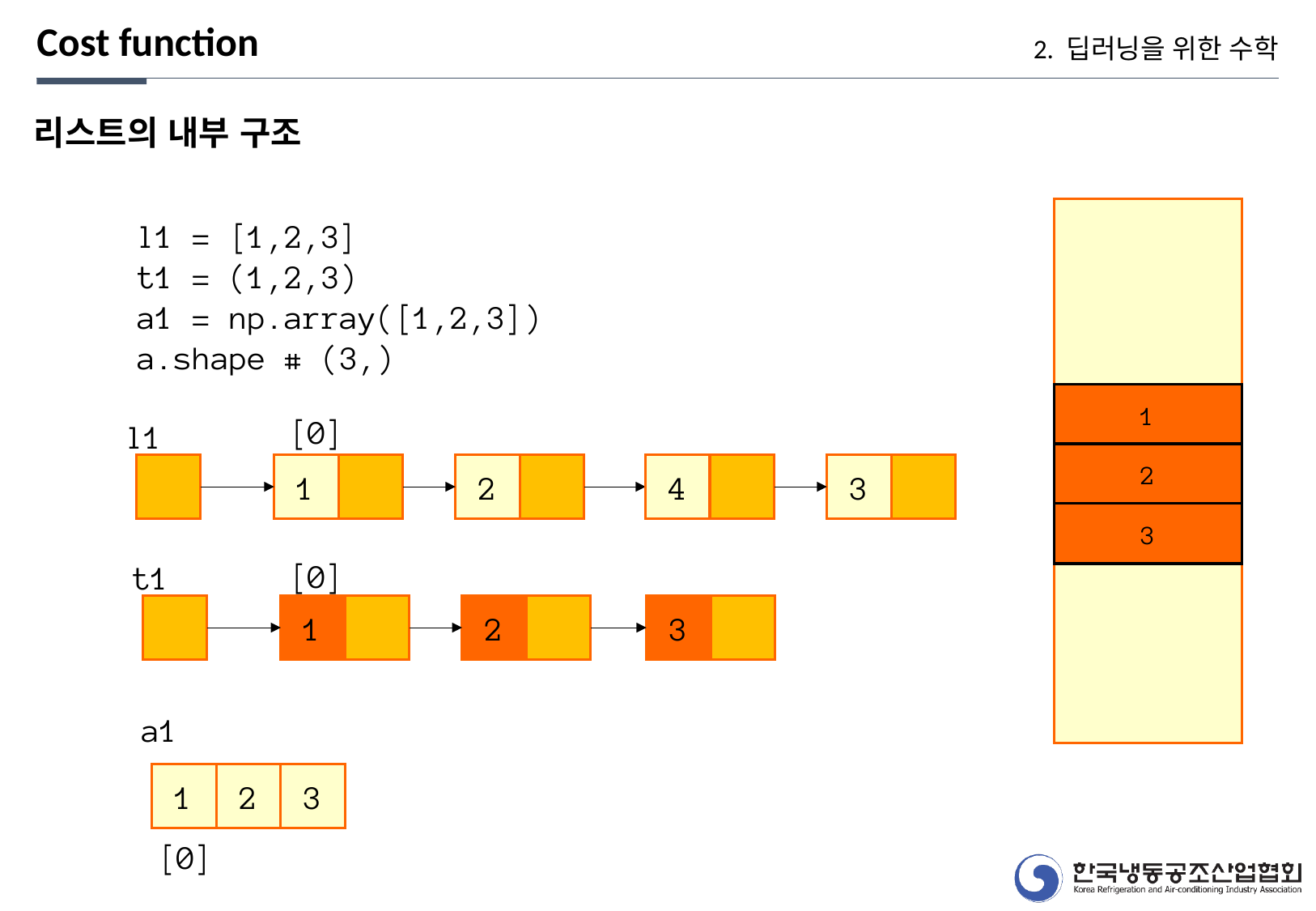

Cost function
2. 딥러닝을 위한 수학
리스트의 내부 구조

l1 = [1,2,3]
t1 = (1,2,3)
a1 = np.array([1,2,3])
a.shape # (3,)
1
[0]
l1

1

2

4

3

[0]
t1

1

2

3

a1
2
3
1
[0]
2
3